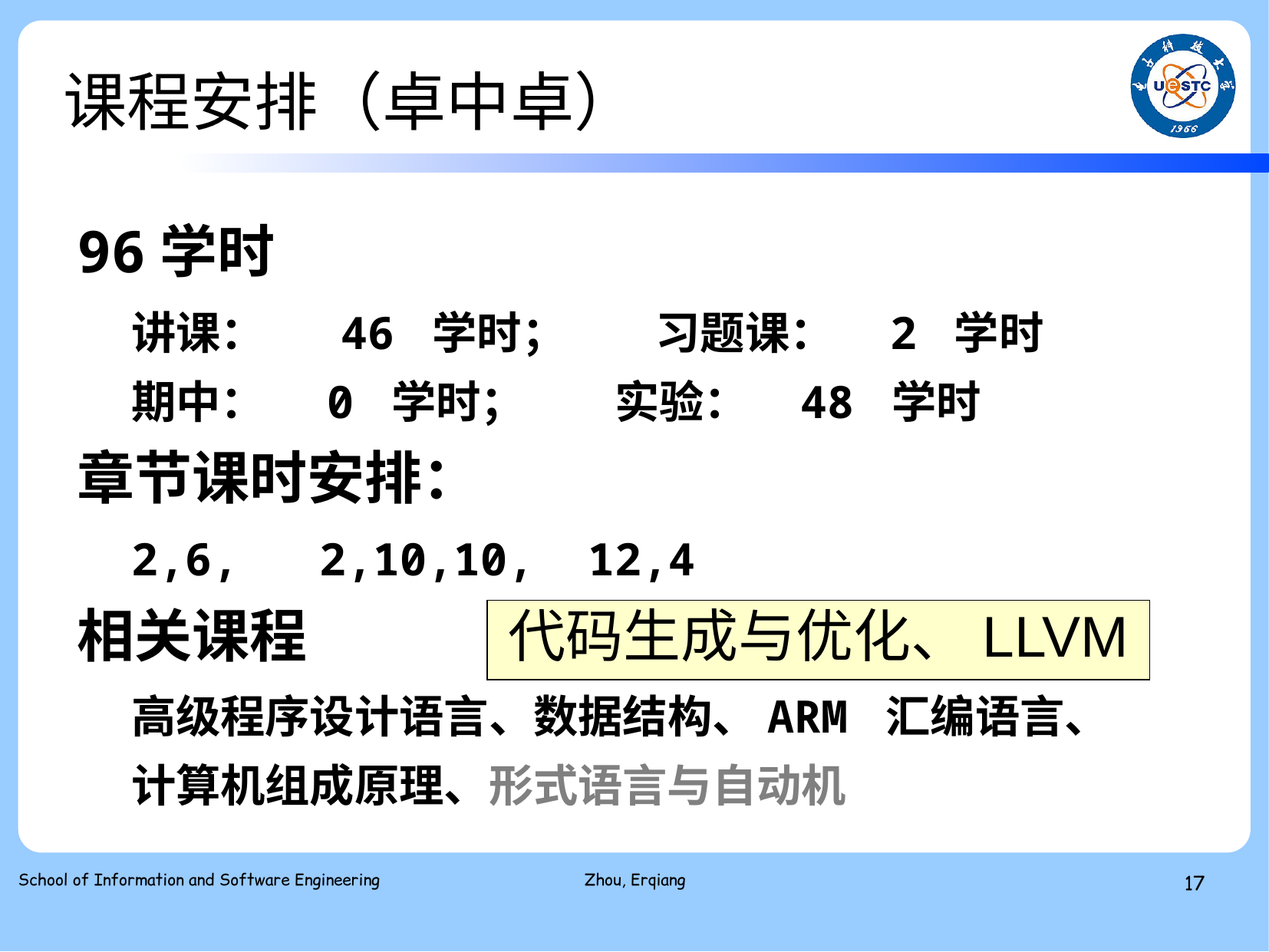

课程安排（卓中卓）
96学时
讲课：　  46 学时；　　习题课：　2 学时
期中：     0 学时；　　实验：    48 学时
章节课时安排：
2,6,   2,10,10,  12,4
相关课程
高级程序设计语言、数据结构、ARM 汇编语言、
计算机组成原理、形式语言与自动机
代码生成与优化、LLVM
School of Information and Software Engineering
Zhou, Erqiang
17